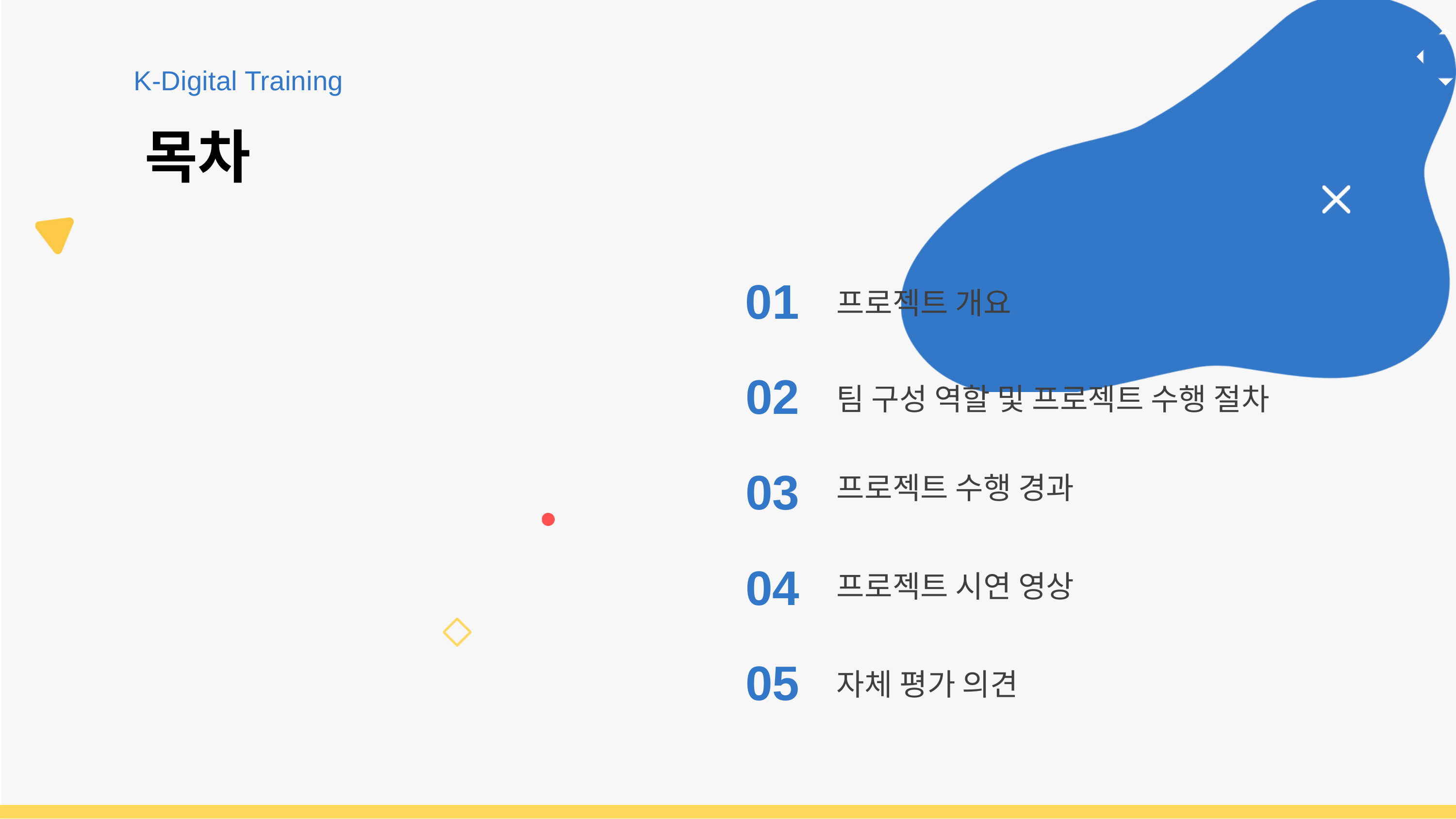

K-Digital Training
목차

01
프로젝트 개요
02
팀 구성 역할 및 프로젝트 수행 절차
03
프로젝트 수행 경과

04
프로젝트 시연 영상

05
자체 평가 의견